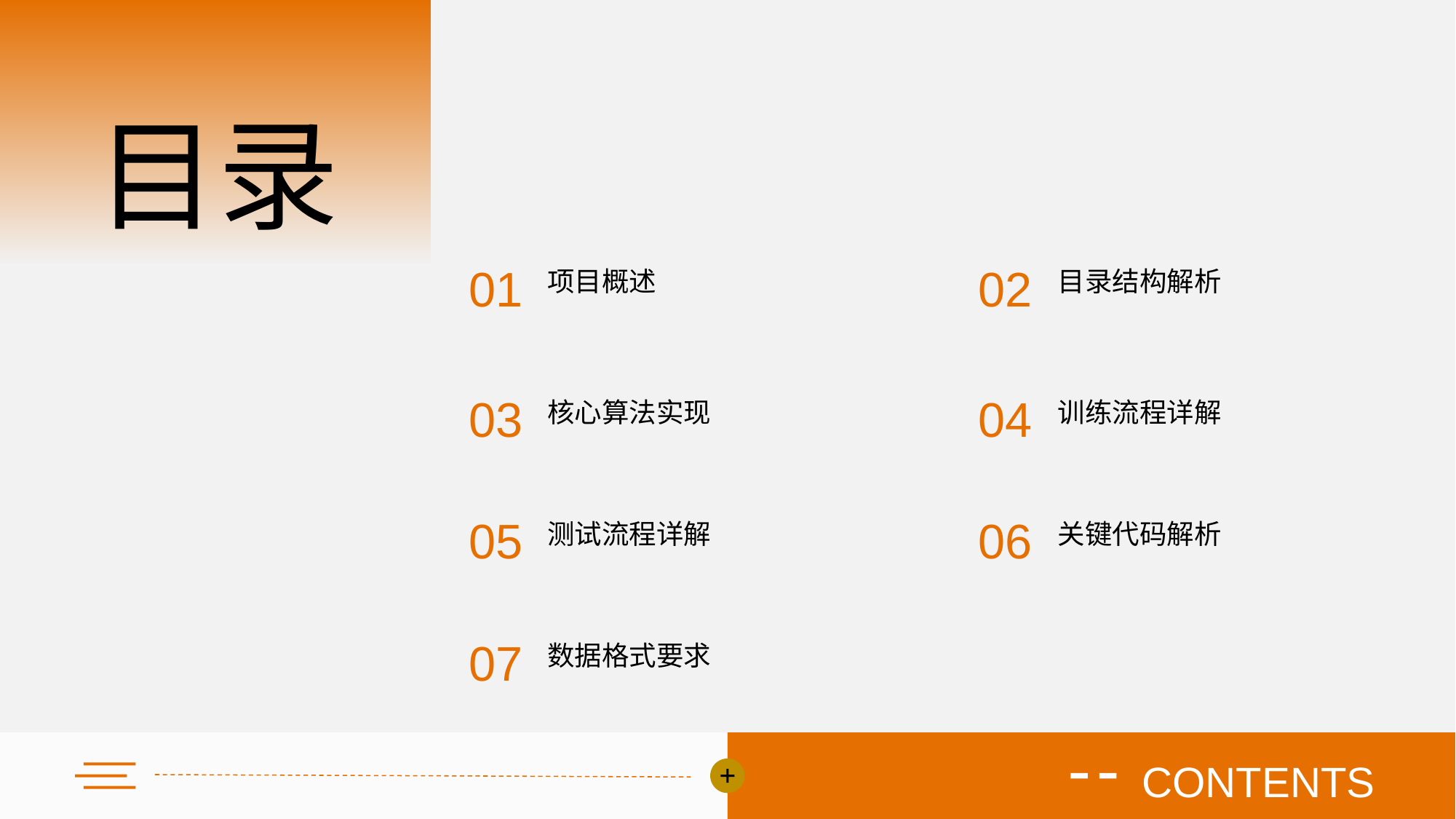

目录
目录结构解析
项目概述
01
02
核心算法实现
训练流程详解
03
04
测试流程详解
关键代码解析
05
06
数据格式要求
07

CONTENTS